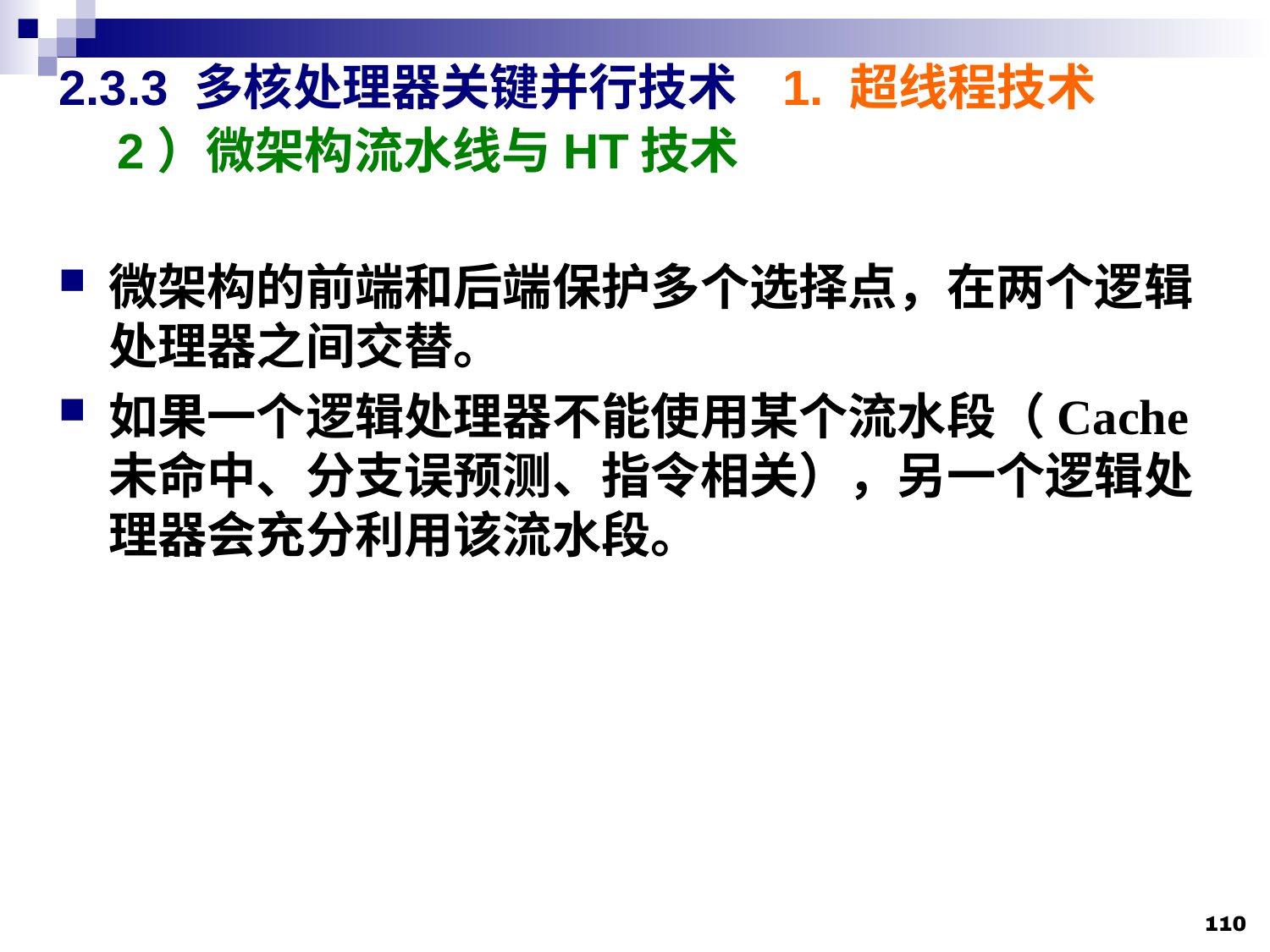

# 2.3.3 多核处理器关键并行技术
1. 超线程技术
2）微架构流水线与HT技术
微架构的前端和后端保护多个选择点，在两个逻辑处理器之间交替。
如果一个逻辑处理器不能使用某个流水段（Cache未命中、分支误预测、指令相关），另一个逻辑处理器会充分利用该流水段。
110